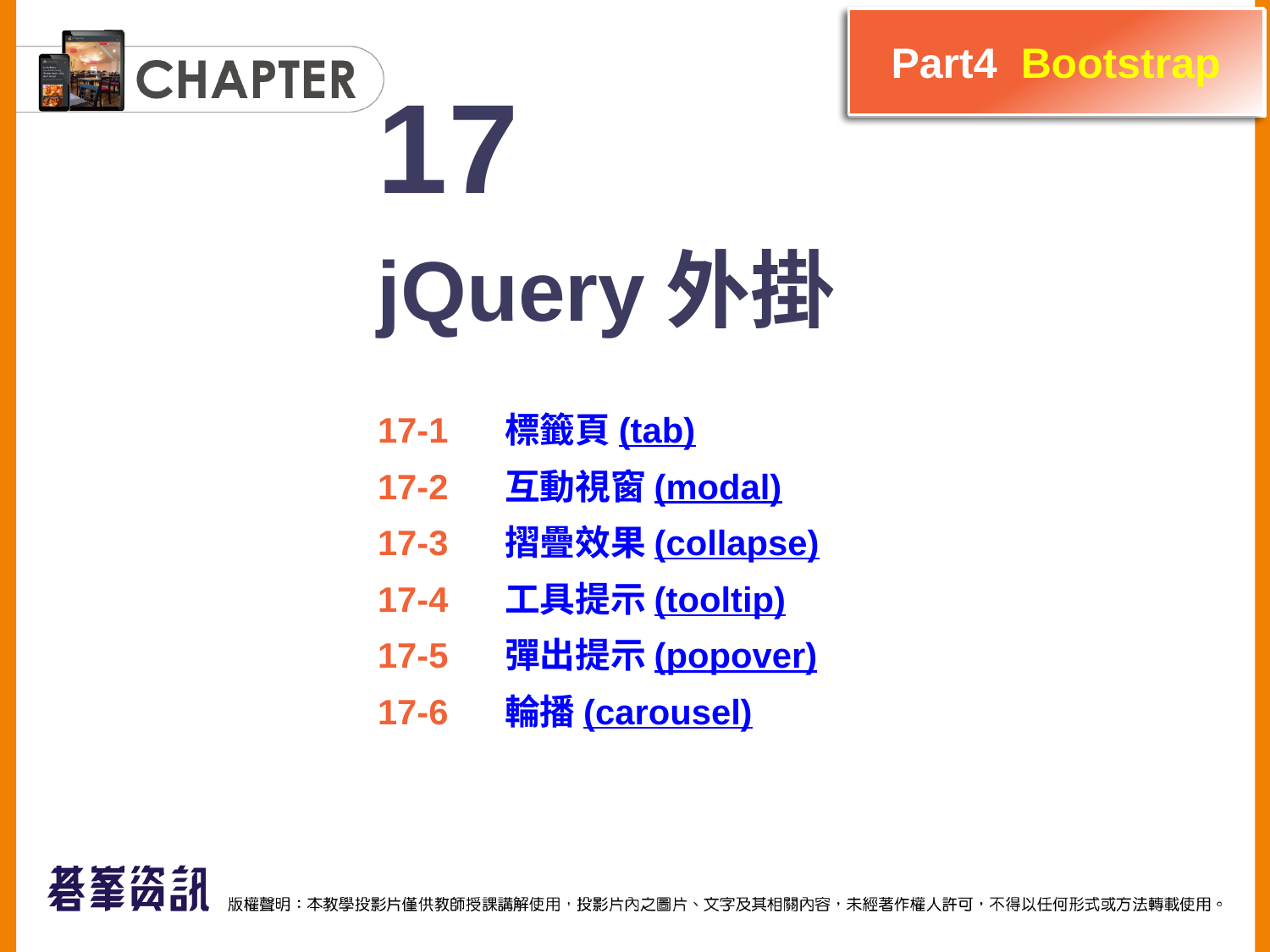

Part4  Bootstrap
Part3  JaveScript
17
jQuery外掛
17-1	標籤頁 (tab)
17-2	互動視窗 (modal)
17-3	摺疊效果 (collapse)
17-4	工具提示 (tooltip)
17-5	彈出提示 (popover)
17-6	輪播 (carousel)